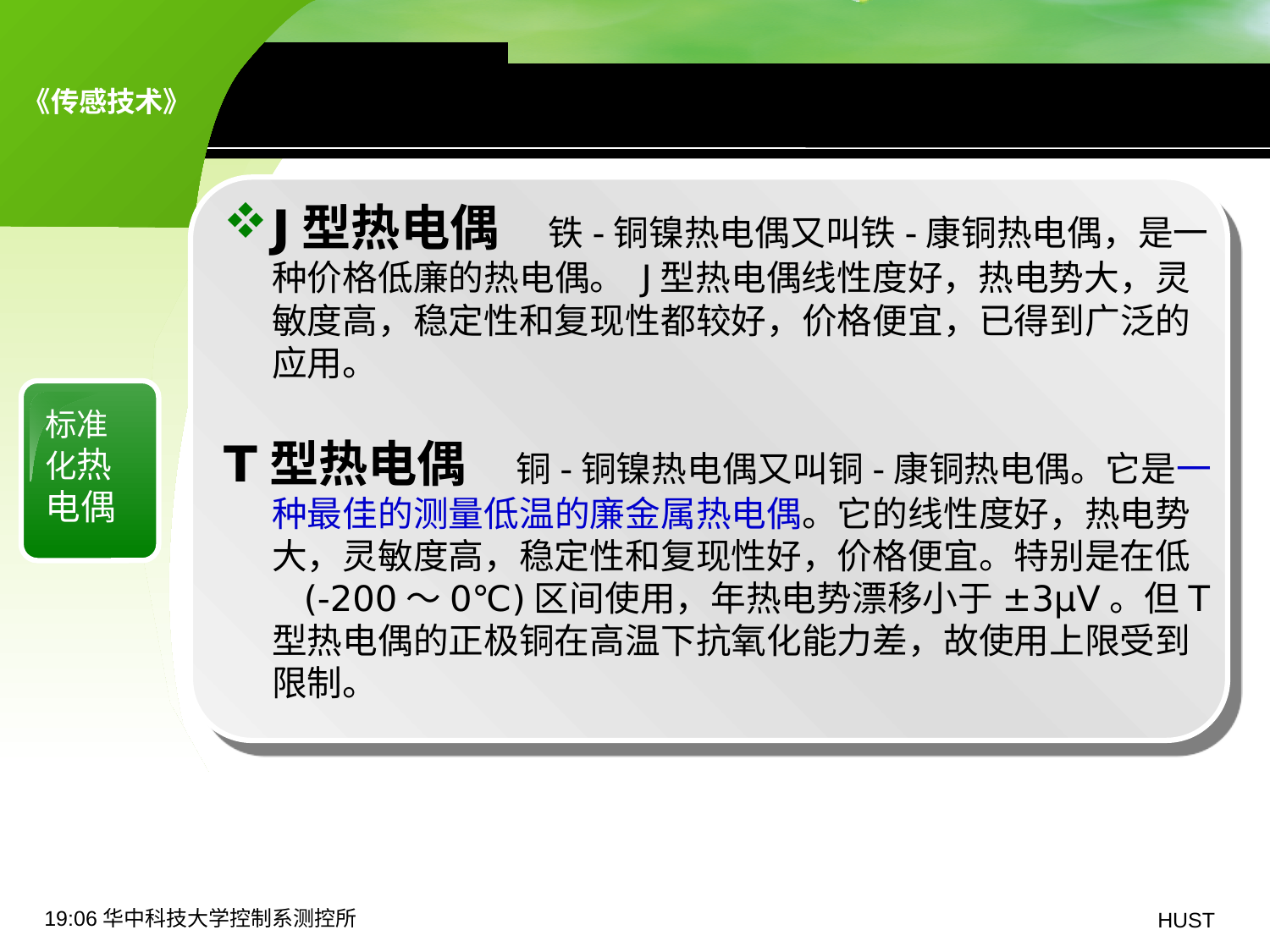

8.1  热电偶传感器——标准化

J型热电偶　铁-铜镍热电偶又叫铁-康铜热电偶，是一种价格低廉的热电偶。 J型热电偶线性度好，热电势大，灵敏度高，稳定性和复现性都较好，价格便宜，已得到广泛的应用。

T型热电偶　铜-铜镍热电偶又叫铜-康铜热电偶。它是一种最佳的测量低温的廉金属热电偶。它的线性度好，热电势大，灵敏度高，稳定性和复现性好，价格便宜。特别是在低        (-200～0℃)区间使用，年热电势漂移小于±3μV。但T型热电偶的正极铜在高温下抗氧化能力差，故使用上限受到限制。

标准化热电偶
19:06华中科技大学控制系测控所
HUST